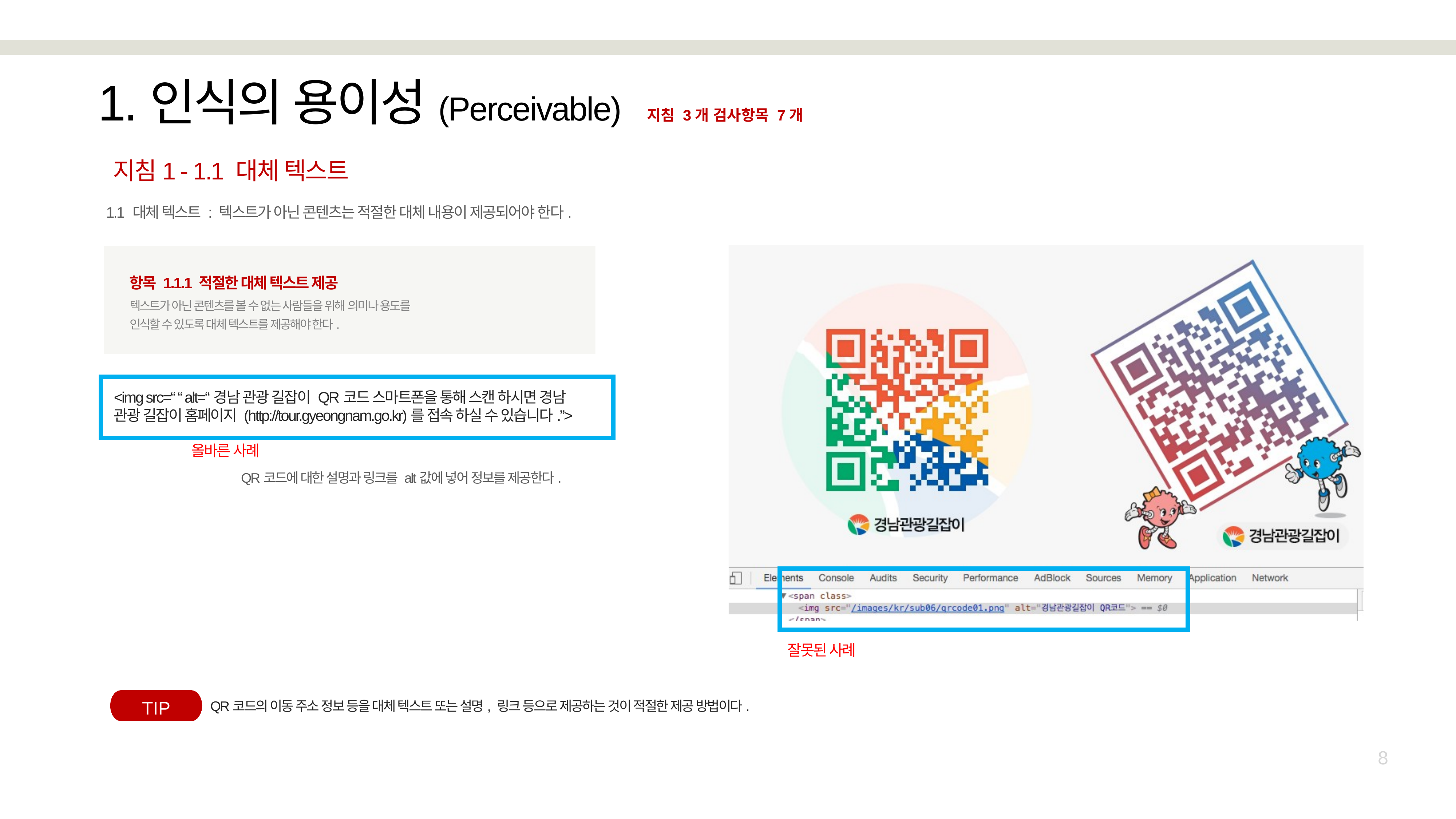

# 1.인식의 용이성(Perceivable)  지침 3개 검사항목 7개
지침1 - 1.1 대체 텍스트
1.1 대체 텍스트 : 텍스트가 아닌 콘텐츠는 적절한 대체 내용이 제공되어야 한다.

항목 1.1.1 적절한 대체 텍스트 제공
텍스트가 아닌 콘텐츠를 볼 수 없는 사람들을 위해 의미나 용도를 인식할 수 있도록 대체 텍스트를 제공해야 한다.

<img src=“ “ alt=“경남 관광 길잡이 QR코드 스마트폰을 통해 스캔 하시면 경남 관광 길잡이 홈페이지 (http://tour.gyeongnam.go.kr)를 접속 하실 수 있습니다.”>
올바른 사례
QR코드에 대한 설명과 링크를 alt값에 넣어 정보를 제공한다.

잘못된 사례
TIP
QR코드의 이동 주소 정보 등을 대체 텍스트 또는 설명, 링크 등으로 제공하는 것이 적절한 제공 방법이다.
8